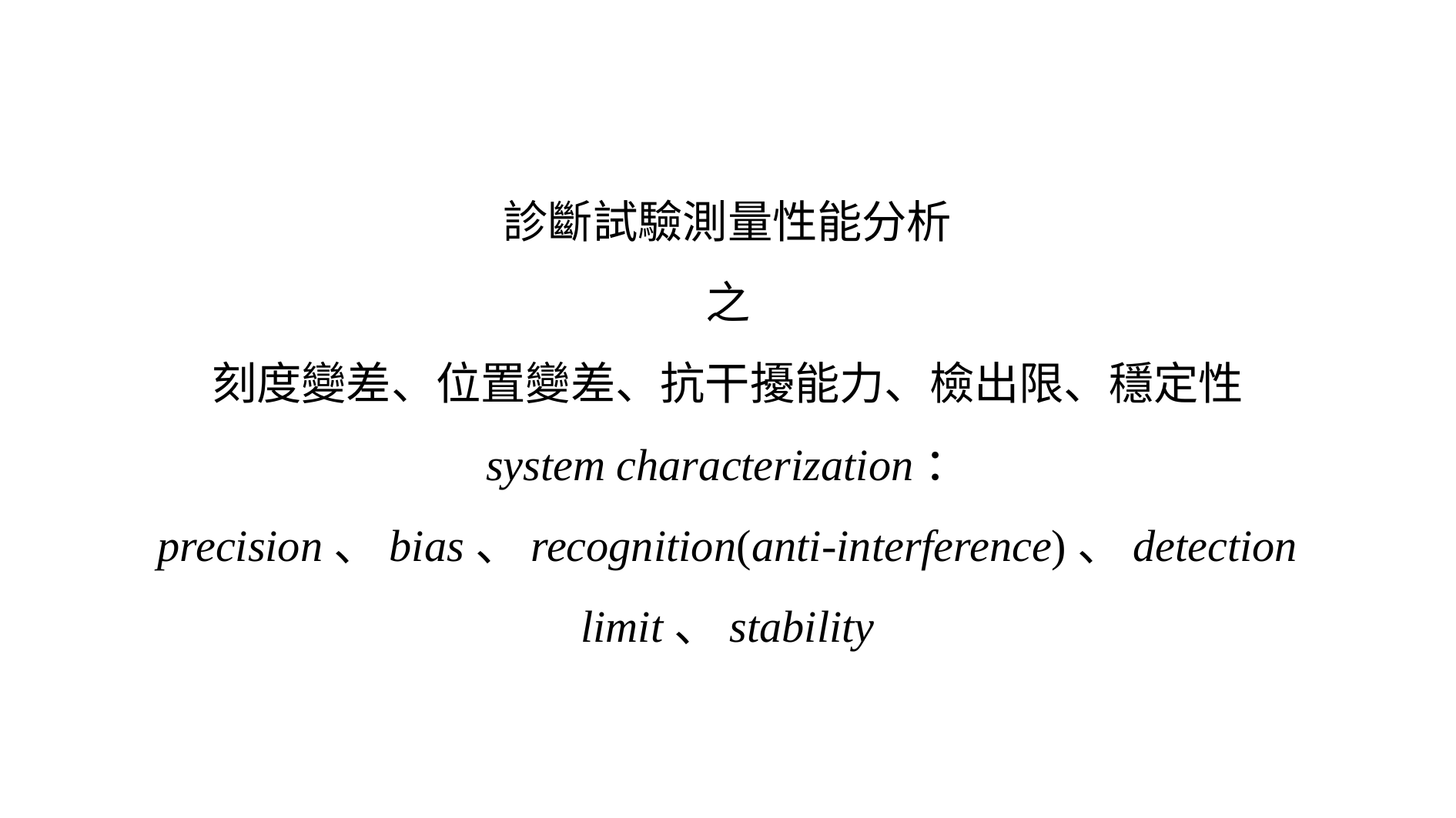

# 診斷試驗測量性能分析 之 刻度變差、位置變差、抗干擾能力、檢出限、穩定性 system characterization： precision、bias、recognition(anti-interference)、detection limit、stability